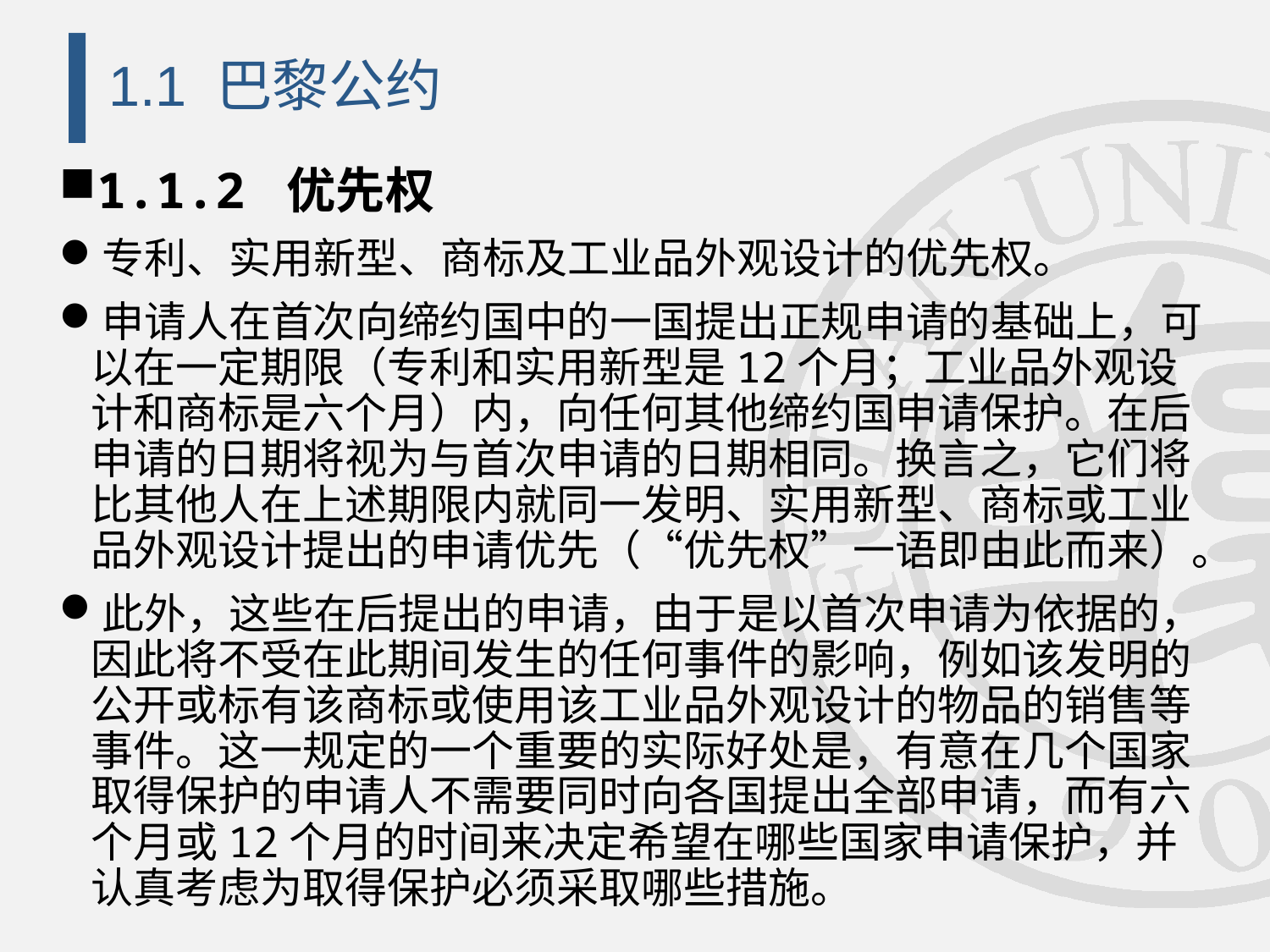

# 1.1 巴黎公约
1.1.2 优先权
专利、实用新型、商标及工业品外观设计的优先权。
申请人在首次向缔约国中的一国提出正规申请的基础上，可以在一定期限（专利和实用新型是12个月；工业品外观设计和商标是六个月）内，向任何其他缔约国申请保护。在后申请的日期将视为与首次申请的日期相同。换言之，它们将比其他人在上述期限内就同一发明、实用新型、商标或工业品外观设计提出的申请优先（“优先权”一语即由此而来）。
此外，这些在后提出的申请，由于是以首次申请为依据的，因此将不受在此期间发生的任何事件的影响，例如该发明的公开或标有该商标或使用该工业品外观设计的物品的销售等事件。这一规定的一个重要的实际好处是，有意在几个国家取得保护的申请人不需要同时向各国提出全部申请，而有六个月或12个月的时间来决定希望在哪些国家申请保护，并认真考虑为取得保护必须采取哪些措施。